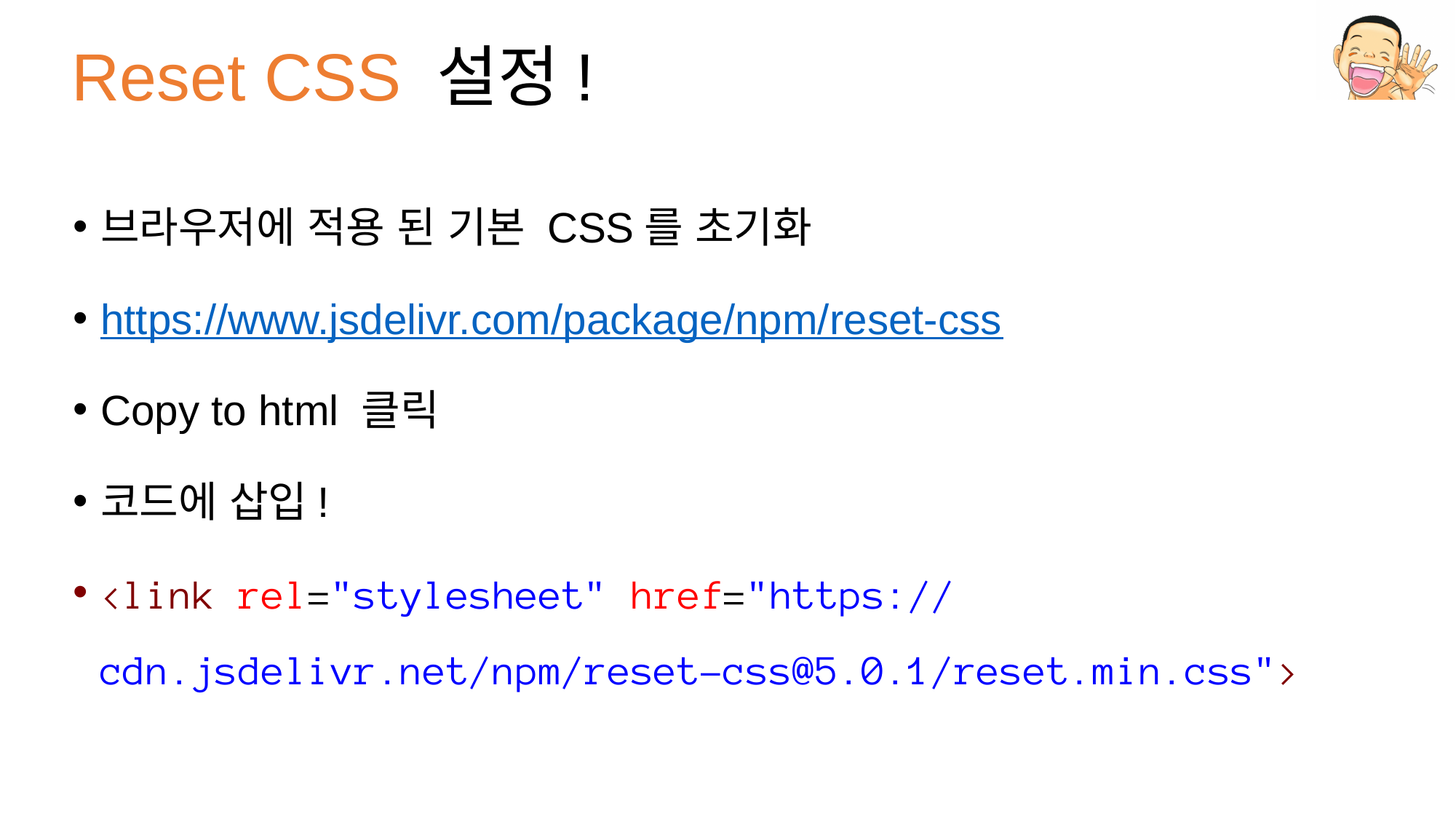

# Reset CSS 설정!
브라우저에 적용 된 기본 CSS를 초기화
https://www.jsdelivr.com/package/npm/reset-css
Copy to html 클릭
코드에 삽입!
<link rel="stylesheet" href="https://cdn.jsdelivr.net/npm/reset-css@5.0.1/reset.min.css">